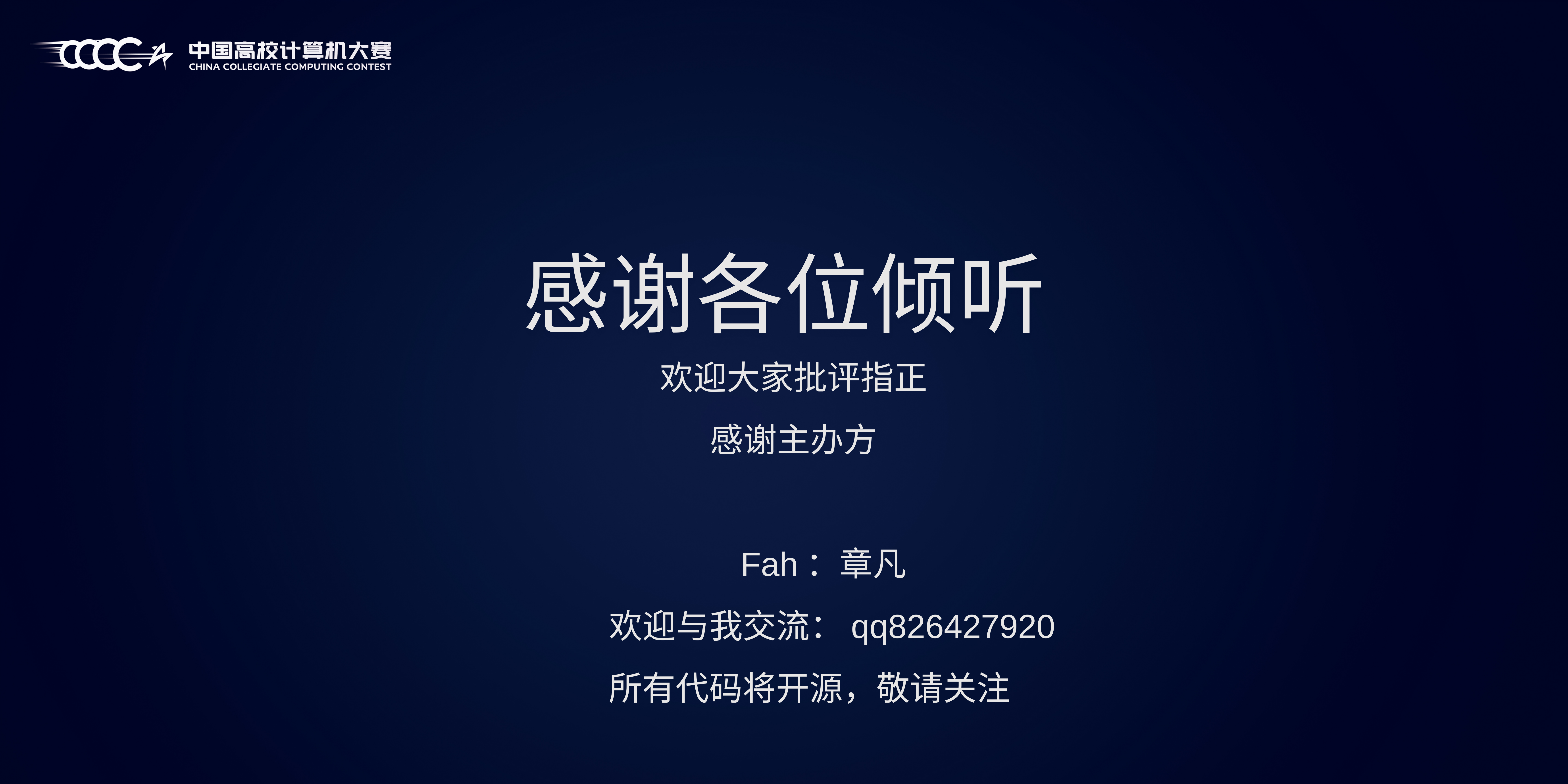

# 感谢各位倾听
欢迎大家批评指正
感谢主办方

											   Fah：章凡
								     欢迎与我交流：qq826427920
									所有代码将开源，敬请关注